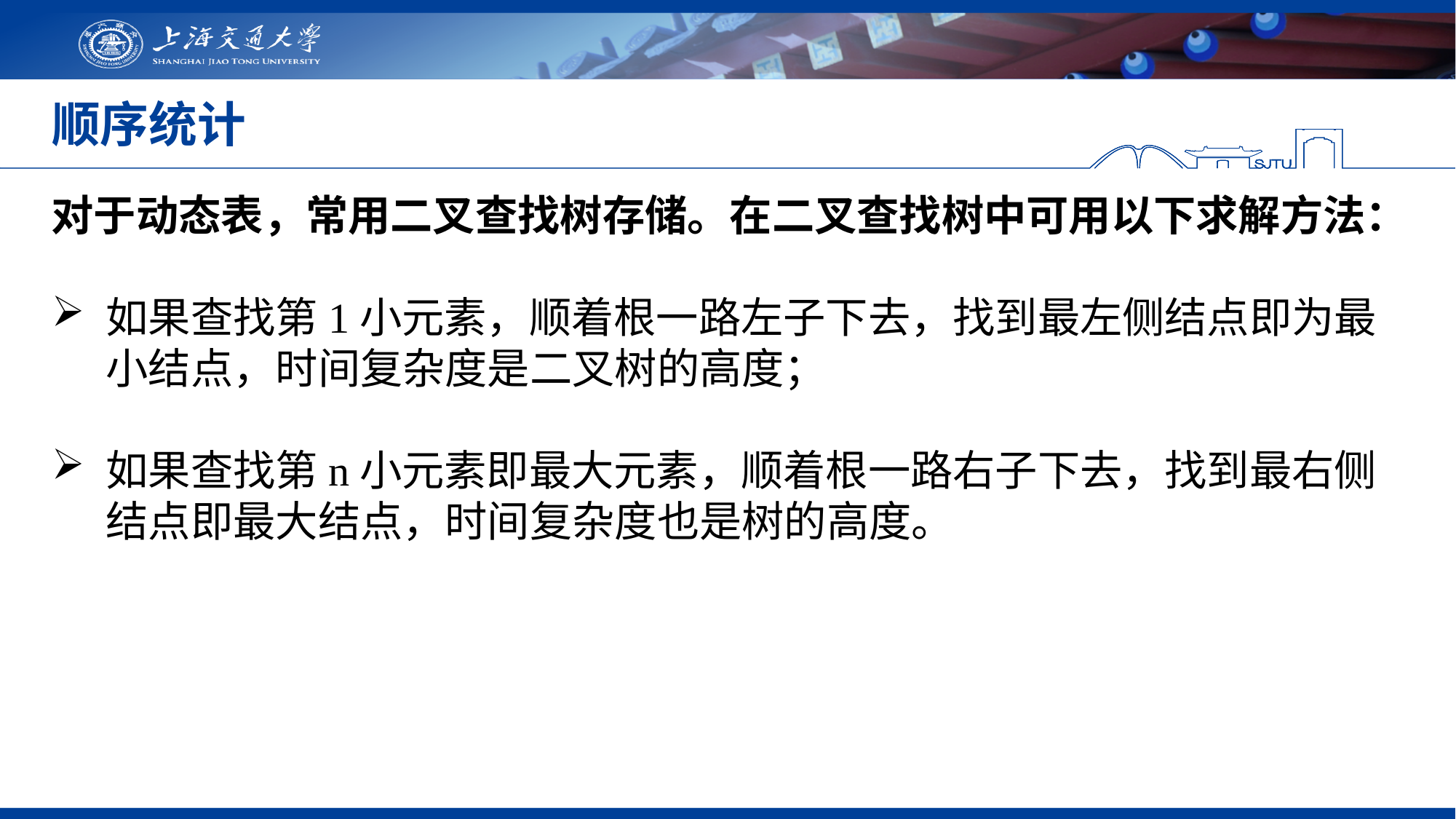

# 顺序统计
对于动态表，常用二叉查找树存储。在二叉查找树中可用以下求解方法：

如果查找第1小元素，顺着根一路左子下去，找到最左侧结点即为最小结点，时间复杂度是二叉树的高度；

如果查找第n小元素即最大元素，顺着根一路右子下去，找到最右侧结点即最大结点，时间复杂度也是树的高度。